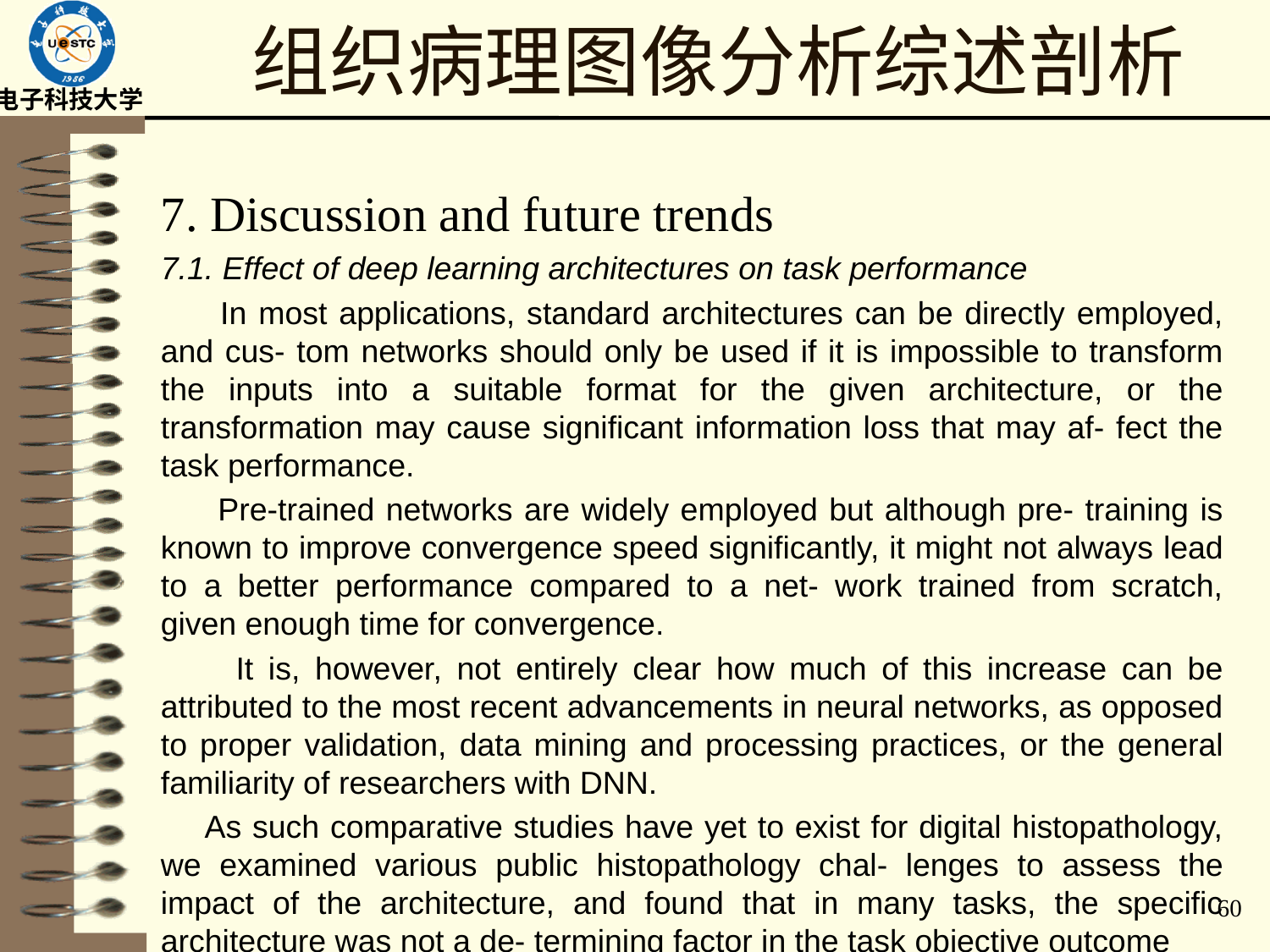

# 组织病理图像分析综述剖析
7. Discussion and future trends
7.1. Effect of deep learning architectures on task performance
     In most applications, standard architectures can be directly employed, and cus- tom networks should only be used if it is impossible to transform the inputs into a suitable format for the given architecture, or the transformation may cause significant information loss that may af- fect the task performance.
     Pre-trained networks are widely employed but although pre- training is known to improve convergence speed significantly, it might not always lead to a better performance compared to a net- work trained from scratch, given enough time for convergence.
     It is, however, not entirely clear how much of this increase can be attributed to the most recent advancements in neural networks, as opposed to proper validation, data mining and processing practices, or the general familiarity of researchers with DNN.
    As such comparative studies have yet to exist for digital histopathology, we examined various public histopathology chal- lenges to assess the impact of the architecture, and found that in many tasks, the specific architecture was not a de- termining factor in the task objective outcome
60